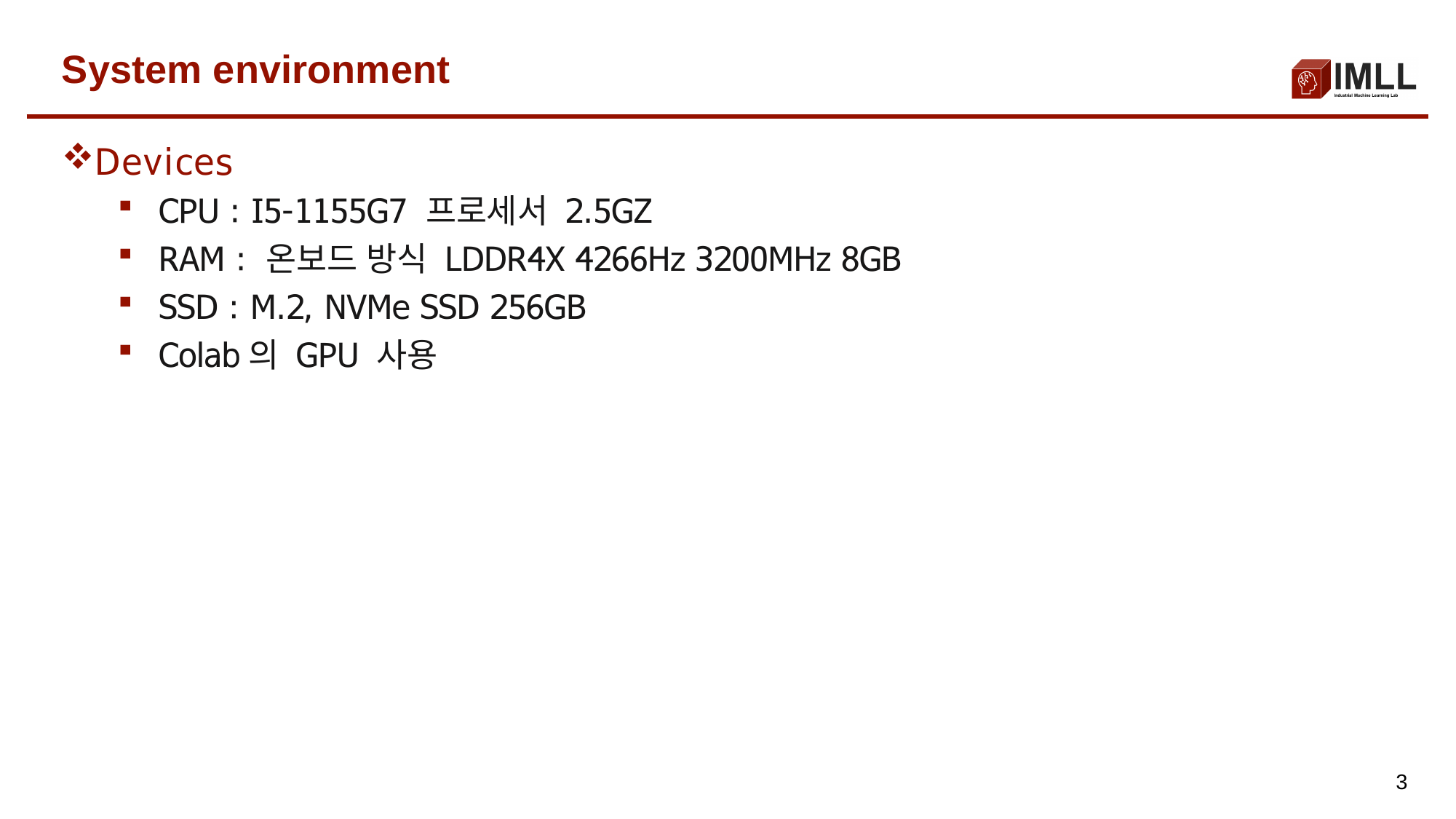

# System environment
Devices
CPU : I5-1155G7 프로세서 2.5GZ
RAM : 온보드 방식 LDDR4X 4266Hz 3200MHz 8GB
SSD : M.2, NVMe SSD 256GB
Colab의 GPU 사용

3